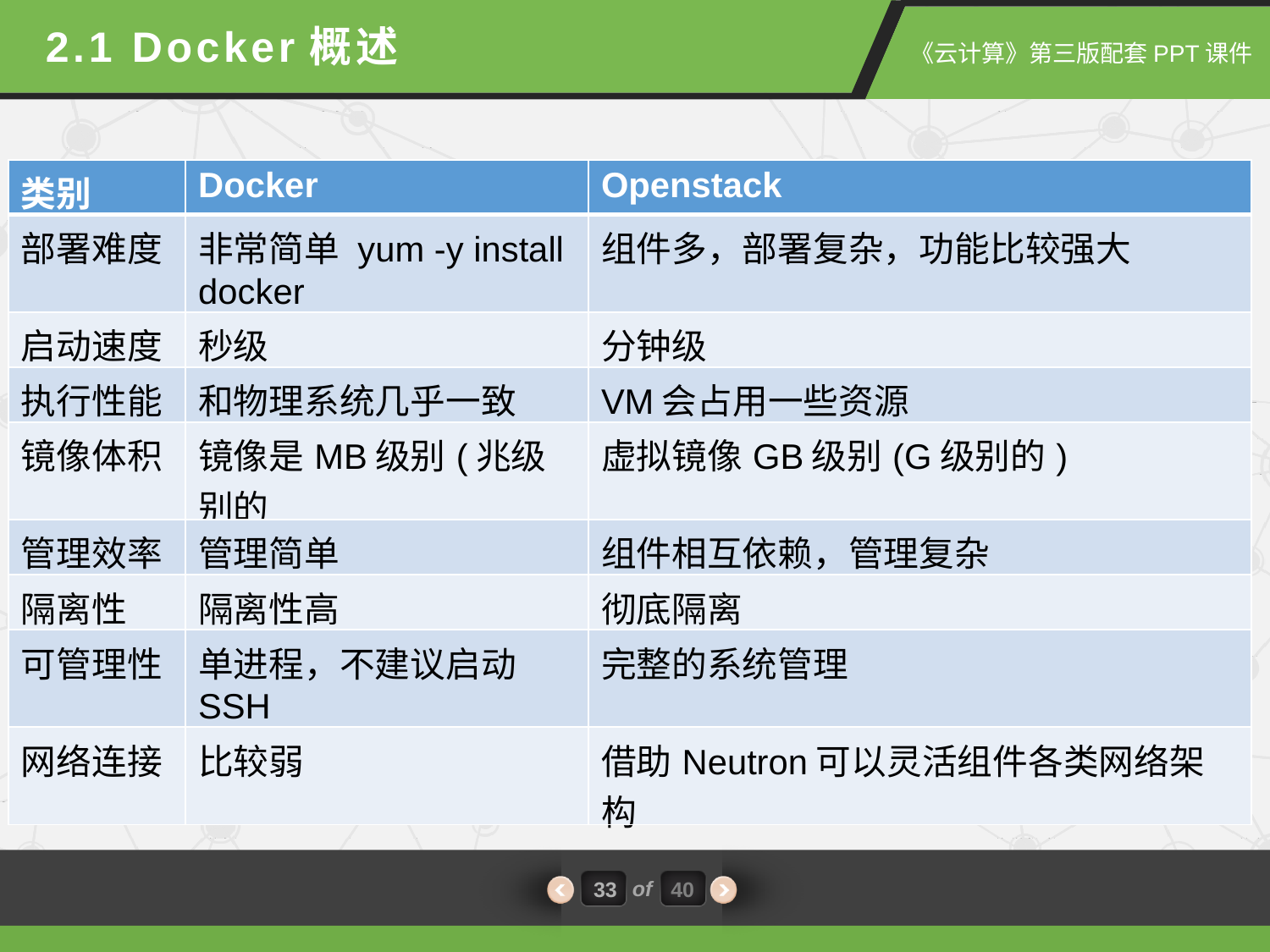

2.1 Docker概述
| 类别 | Docker | Openstack |
| --- | --- | --- |
| 部署难度 | 非常简单 yum -y install docker | 组件多，部署复杂，功能比较强大 |
| 启动速度 | 秒级 | 分钟级 |
| 执行性能 | 和物理系统几乎一致 | VM会占用一些资源 |
| 镜像体积 | 镜像是MB级别(兆级别的 | 虚拟镜像GB级别(G级别的) |
| 管理效率 | 管理简单 | 组件相互依赖，管理复杂 |
| 隔离性 | 隔离性高 | 彻底隔离 |
| 可管理性 | 单进程，不建议启动SSH | 完整的系统管理 |
| 网络连接 | 比较弱 | 借助Neutron可以灵活组件各类网络架构 |
33